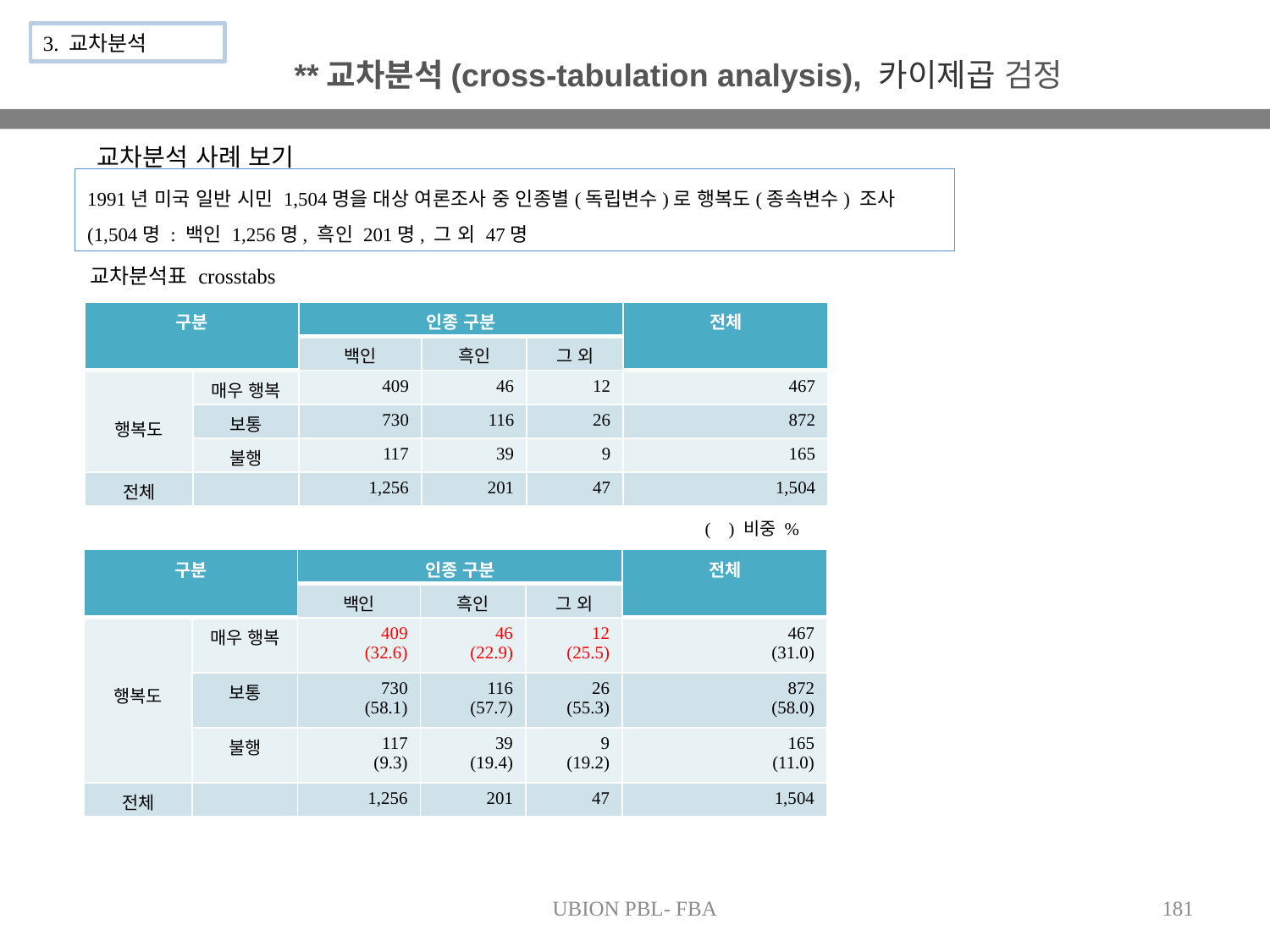

3. 교차분석
**교차분석(cross-tabulation analysis), 카이제곱 검정

교차분석 사례 보기
1991년 미국 일반 시민 1,504명을 대상 여론조사 중 인종별(독립변수)로 행복도(종속변수) 조사
(1,504명 : 백인 1,256명, 흑인 201명, 그 외 47명
교차분석표 crosstabs
| 구분 |  | 인종 구분 |  |  | 전체 |
| --- | --- | --- | --- | --- | --- |
|  |  | 백인 | 흑인 | 그 외 |  |
| 행복도 | 매우 행복 | 409 | 46 | 12 | 467 |
|  | 보통 | 730 | 116 | 26 | 872 |
|  | 불행 | 117 | 39 | 9 | 165 |
| 전체 |  | 1,256 | 201 | 47 | 1,504 |
(    ) 비중 %
| 구분 |  | 인종 구분 |  |  | 전체 |
| --- | --- | --- | --- | --- | --- |
|  |  | 백인 | 흑인 | 그 외 |  |
| 행복도 | 매우 행복 | 409 (32.6) | 46 (22.9) | 12 (25.5) | 467 (31.0) |
|  | 보통 | 730 (58.1) | 116 (57.7) | 26 (55.3) | 872 (58.0) |
|  | 불행 | 117 (9.3) | 39 (19.4) | 9 (19.2) | 165 (11.0) |
| 전체 |  | 1,256 | 201 | 47 | 1,504 |
UBION PBL- FBA
181